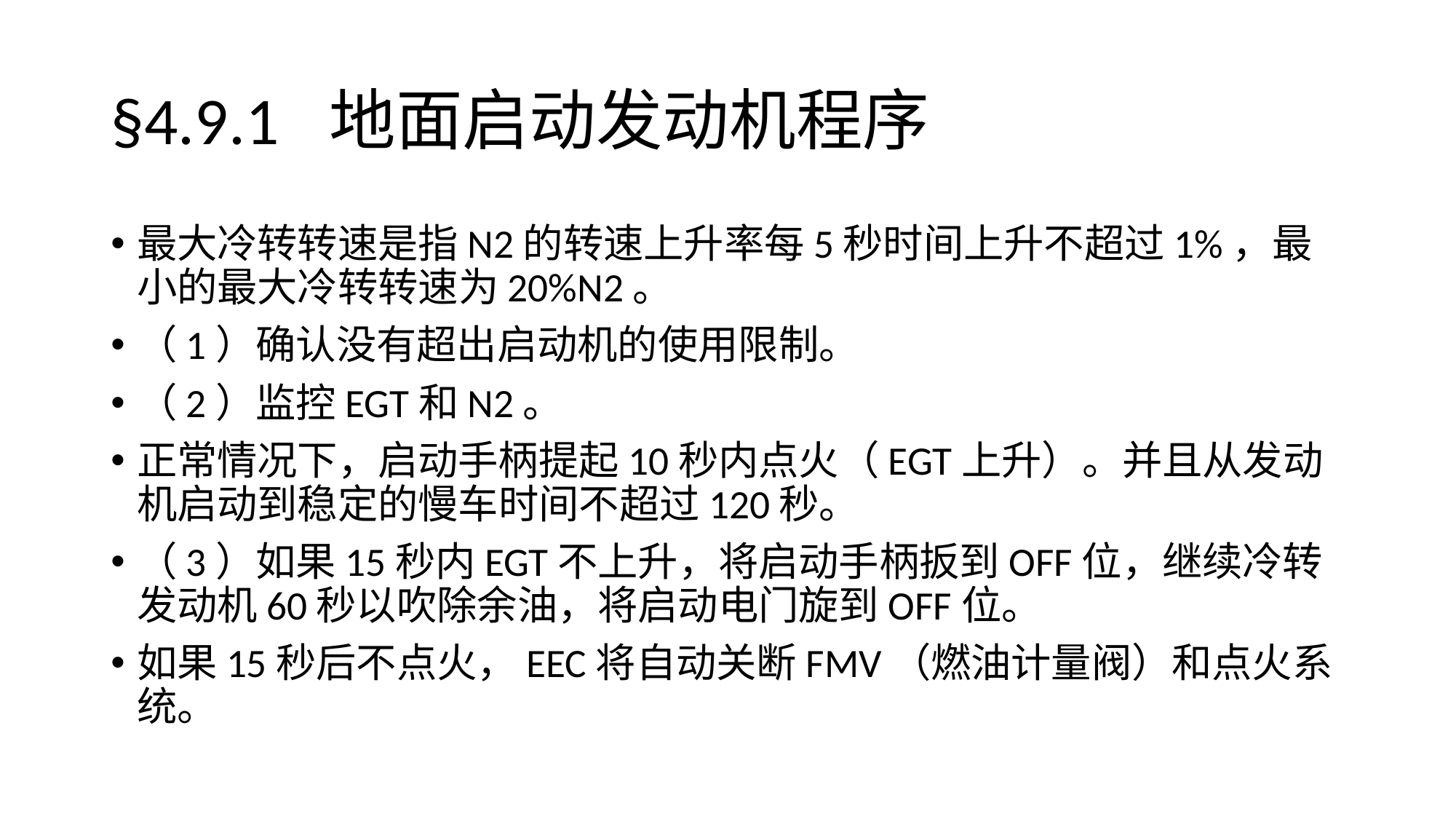

# §4.9.1	地面启动发动机程序
最大冷转转速是指N2的转速上升率每5秒时间上升不超过1%，最小的最大冷转转速为20%N2。
（1）确认没有超出启动机的使用限制。
（2）监控EGT和N2。
正常情况下，启动手柄提起10秒内点火（EGT上升）。并且从发动机启动到稳定的慢车时间不超过120秒。
（3）如果15秒内EGT不上升，将启动手柄扳到OFF位，继续冷转发动机60秒以吹除余油，将启动电门旋到OFF位。
如果15秒后不点火，EEC将自动关断FMV（燃油计量阀）和点火系统。